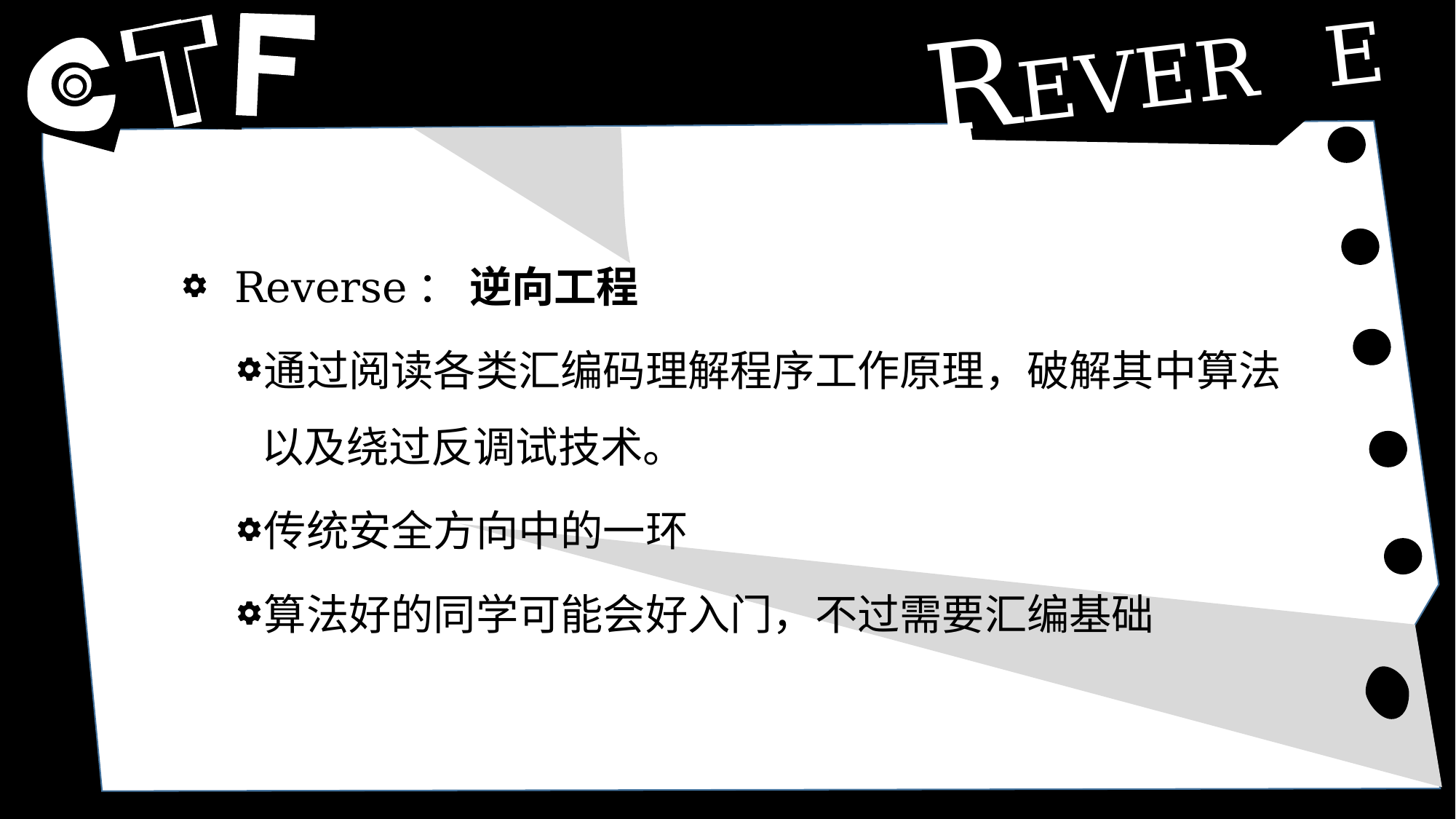

REVERSE

Reverse： 逆向工程
通过阅读各类汇编码理解程序工作原理，破解其中算法以及绕过反调试技术。
传统安全方向中的一环
算法好的同学可能会好入门，不过需要汇编基础